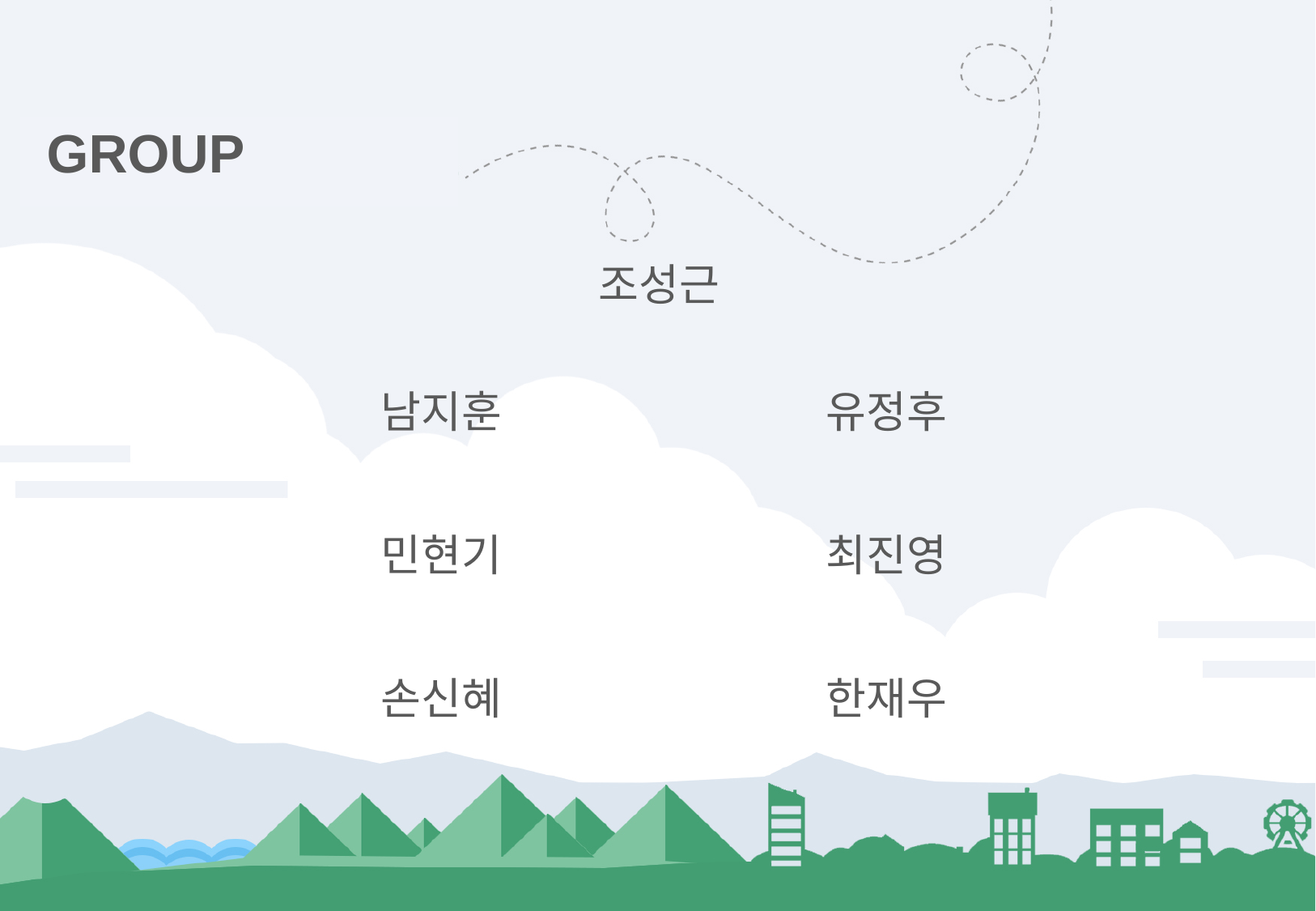

GROUP
조성근

남지훈

민현기

손신혜

유정후

최진영

한재우